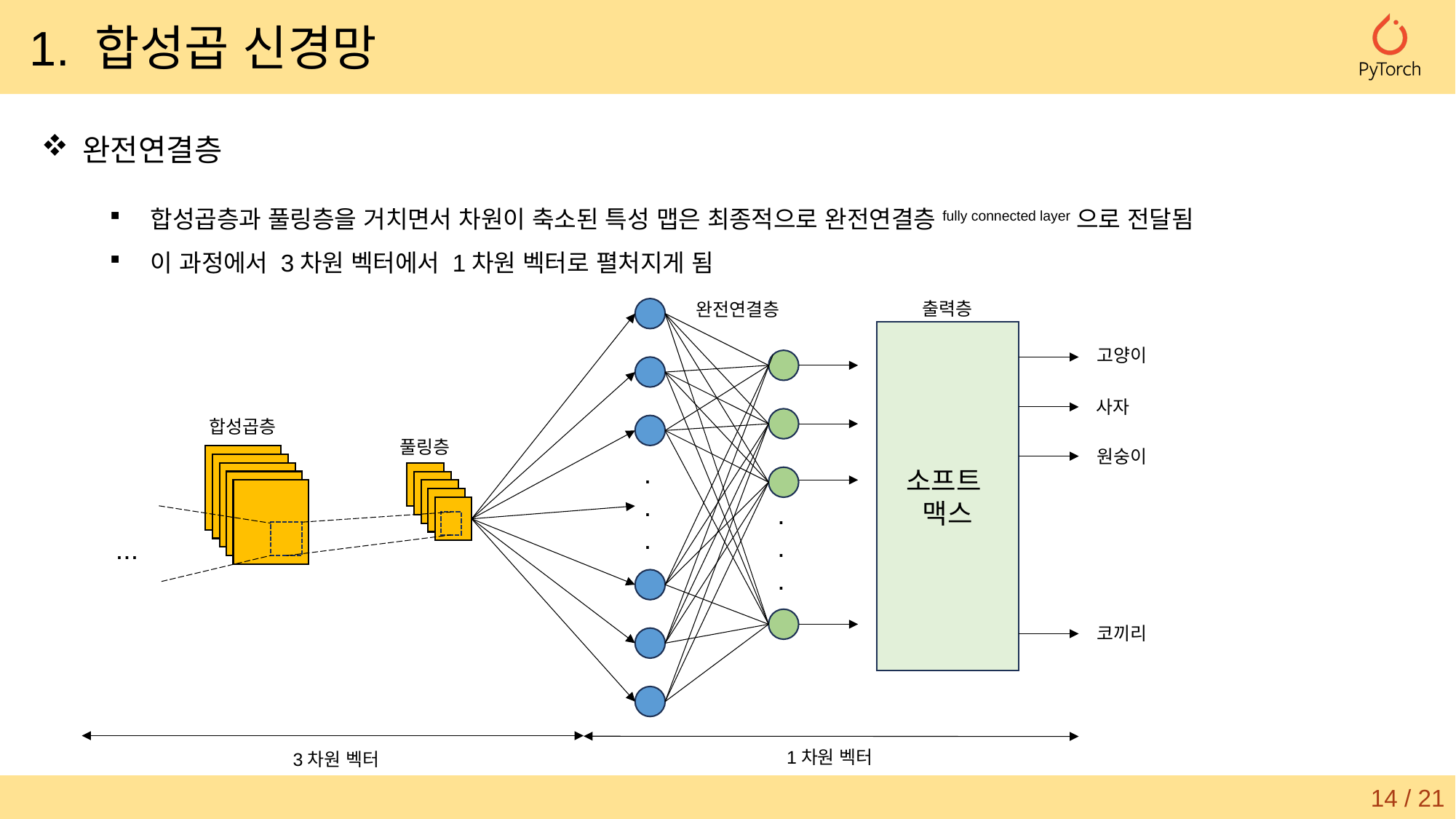

1. 합성곱 신경망
완전연결층
합성곱층과 풀링층을 거치면서 차원이 축소된 특성 맵은 최종적으로 완전연결층fully connected layer으로 전달됨
이 과정에서 3차원 벡터에서 1차원 벡터로 펼처지게 됨
출력층
완전연결층

소프트
맥스
고양이

사자

합성곱층

풀링층
원숭이

.
.
.

.
.
.

코끼리

1차원 벡터
3차원 벡터
...
14 / 21